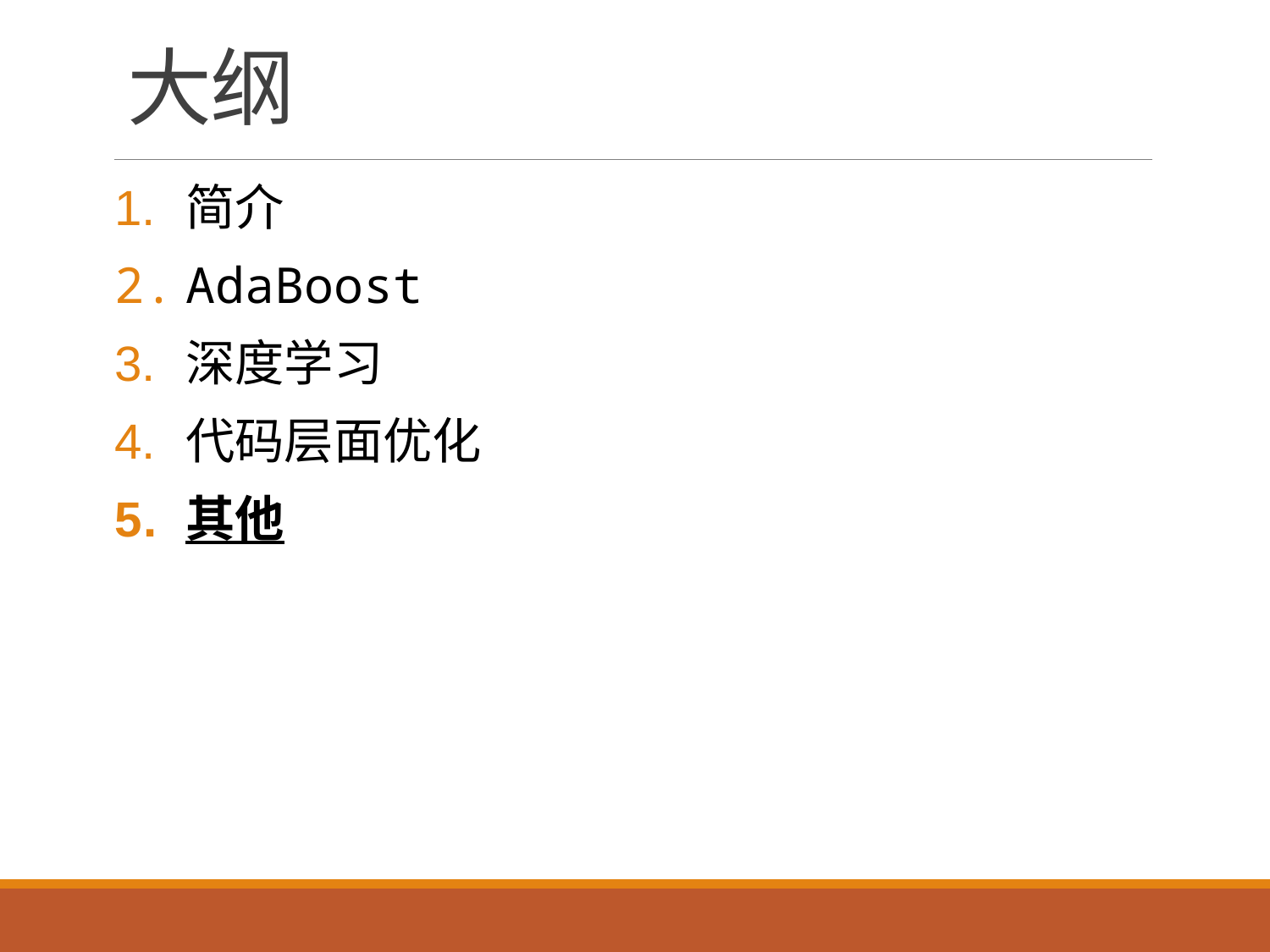

# 大纲
简介
AdaBoost
深度学习
代码层面优化
其他